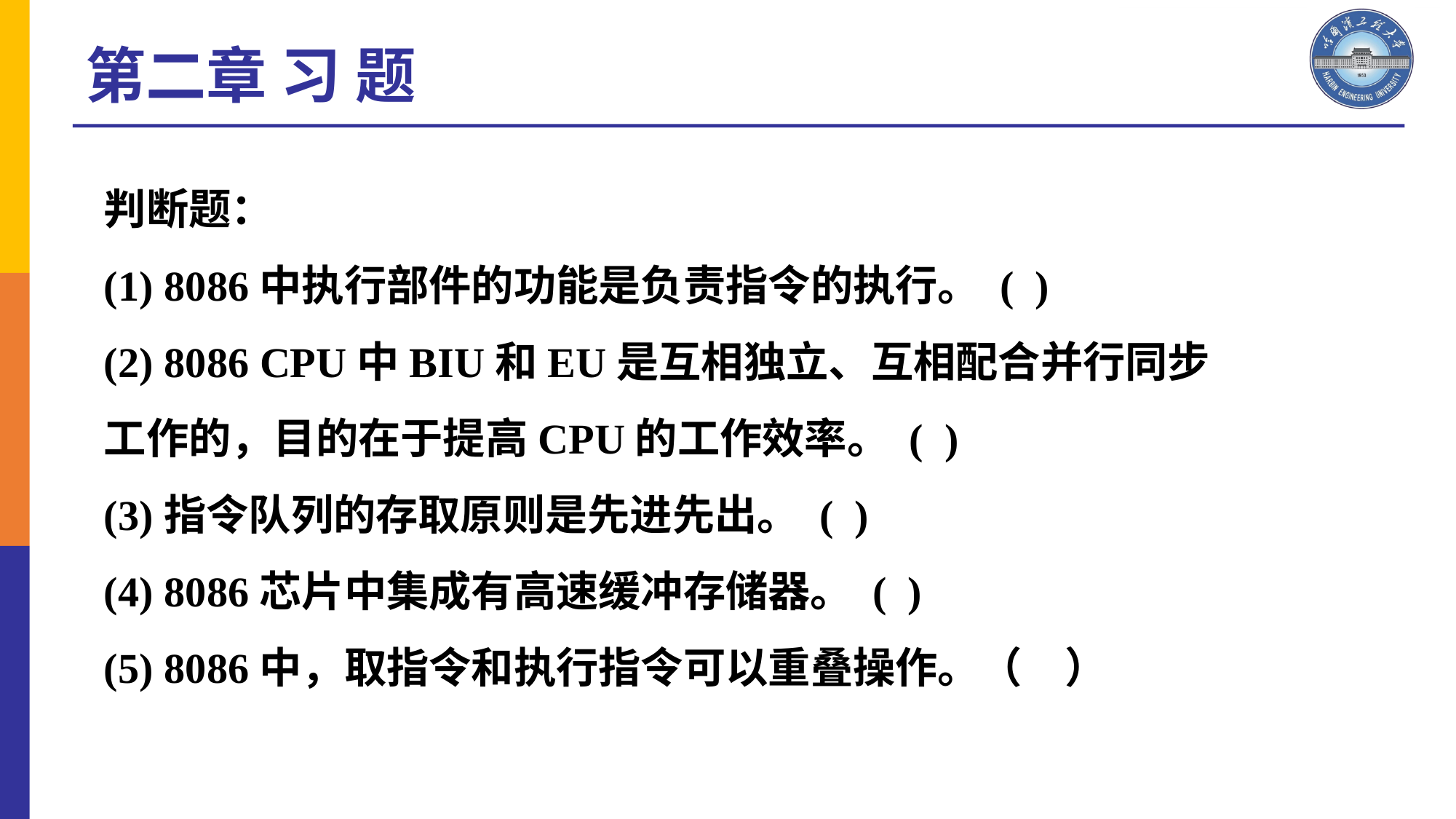

第二章 习 题
判断题：
(1) 8086中执行部件的功能是负责指令的执行。 (  )
(2) 8086 CPU中BIU和EU是互相独立、互相配合并行同步工作的，目的在于提高CPU的工作效率。 (  )
(3)指令队列的存取原则是先进先出。 (  )
(4) 8086芯片中集成有高速缓冲存储器。 (  )
(5) 8086中，取指令和执行指令可以重叠操作。（　）